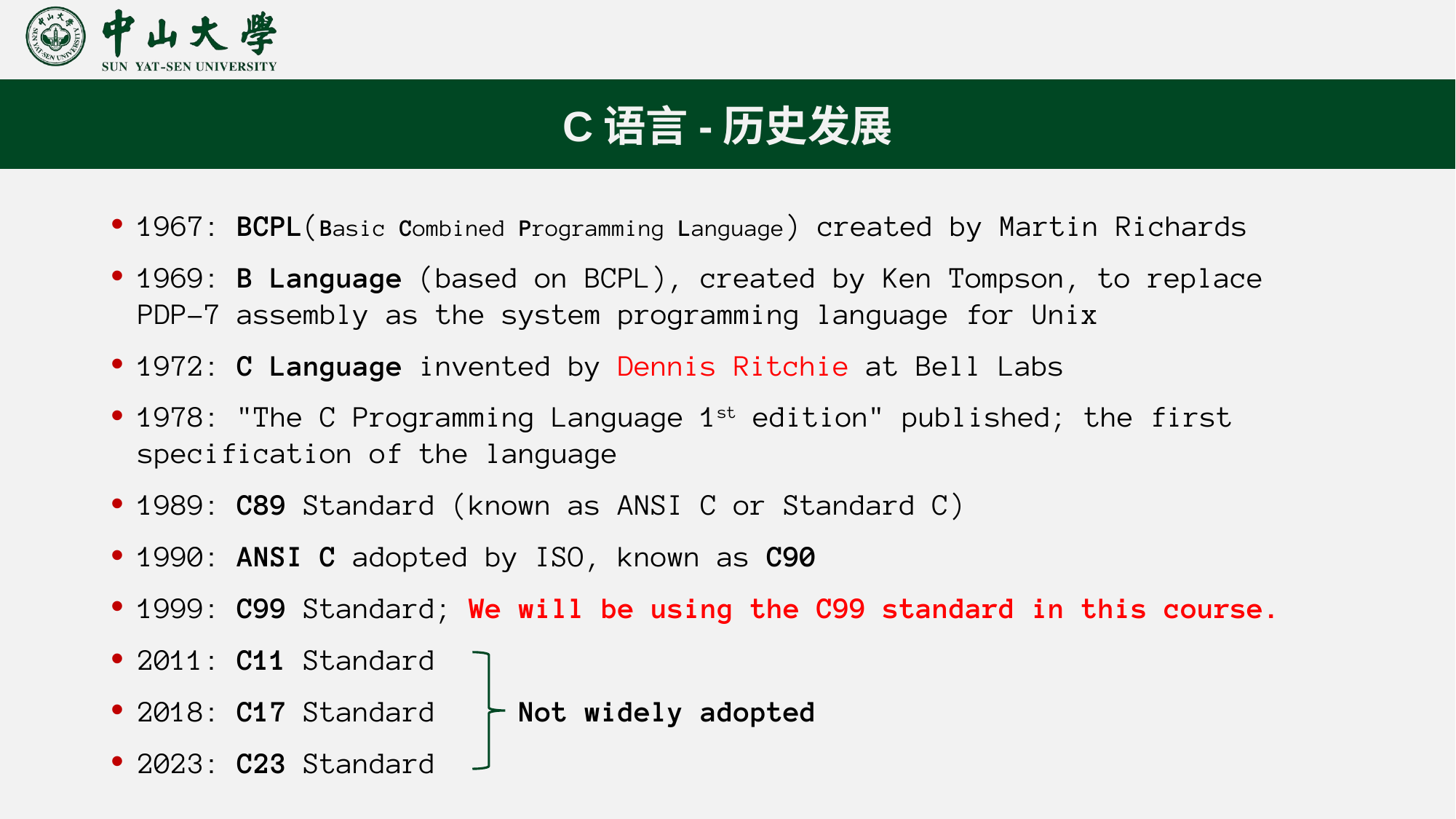

C语言-历史发展
1967: BCPL(Basic Combined Programming Language) created by Martin Richards
1969: B Language (based on BCPL), created by Ken Tompson, to replace PDP-7 assembly as the system programming language for Unix
1972: C Language invented by Dennis Ritchie at Bell Labs
1978: "The C Programming Language 1st edition" published; the first specification of the language
1989: C89 Standard (known as ANSI C or Standard C)
1990: ANSI C adopted by ISO, known as C90
1999: C99 Standard; We will be using the C99 standard in this course.
2011: C11 Standard
2018: C17 Standard     Not widely adopted
2023: C23 Standard